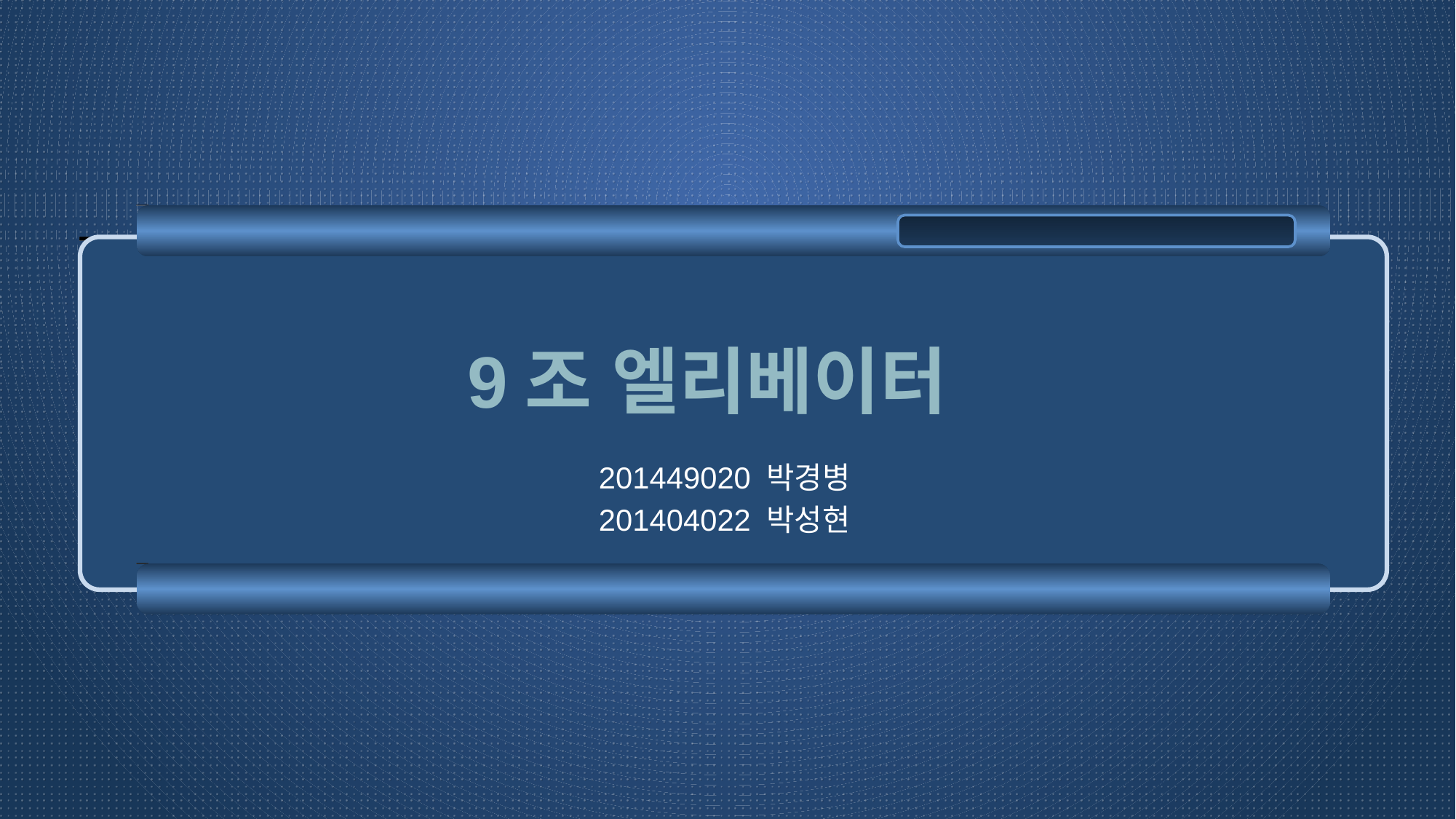

# 9조 엘리베이터
201449020 박경병
201404022 박성현